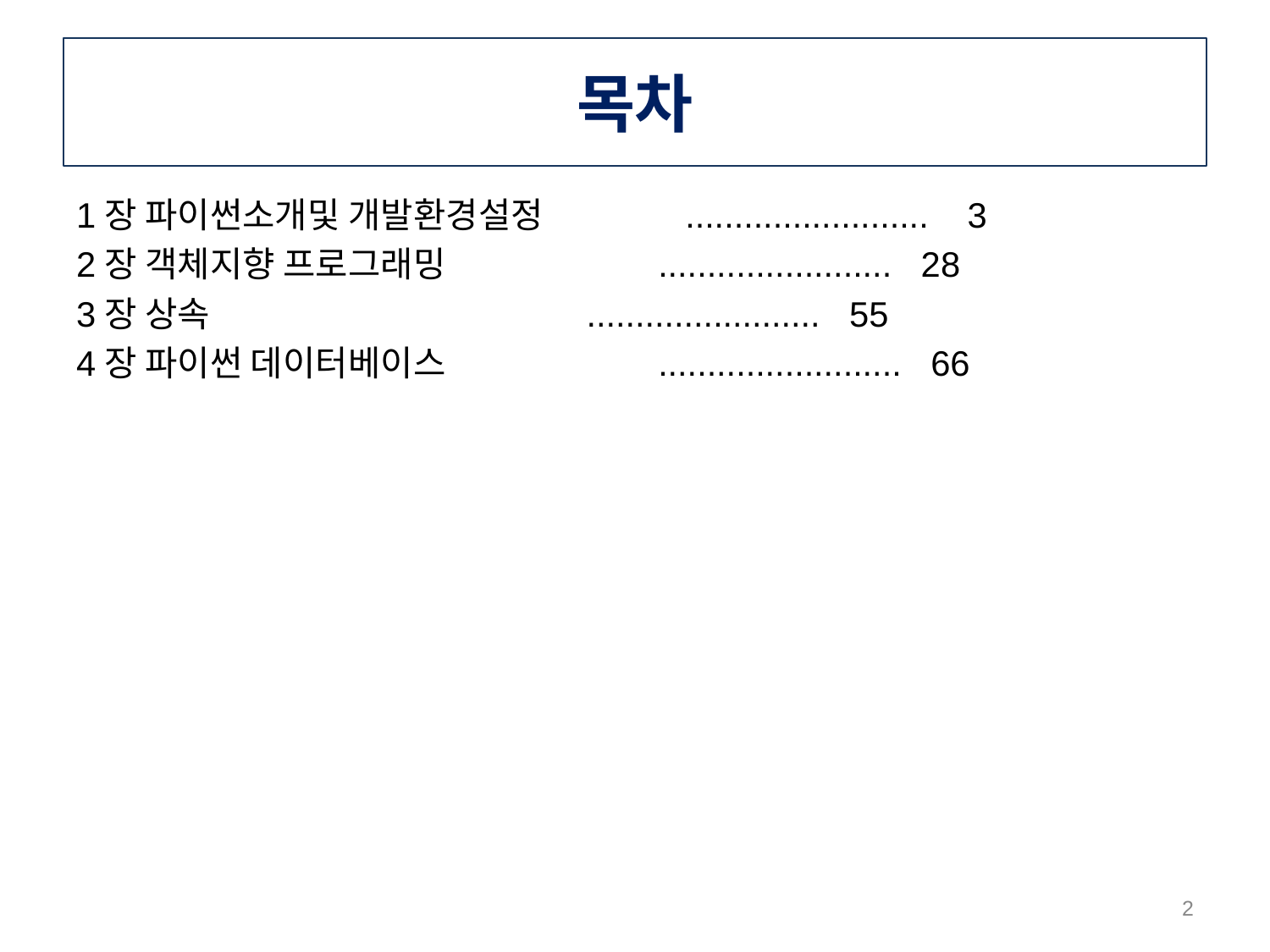

# 목차
1장 파이썬소개및 개발환경설정                 .........................    3
2장 객체지향 프로그래밍                          ........................   28
3장 상속                                               ........................   55
4장 파이썬 데이터베이스                          .........................   66

2